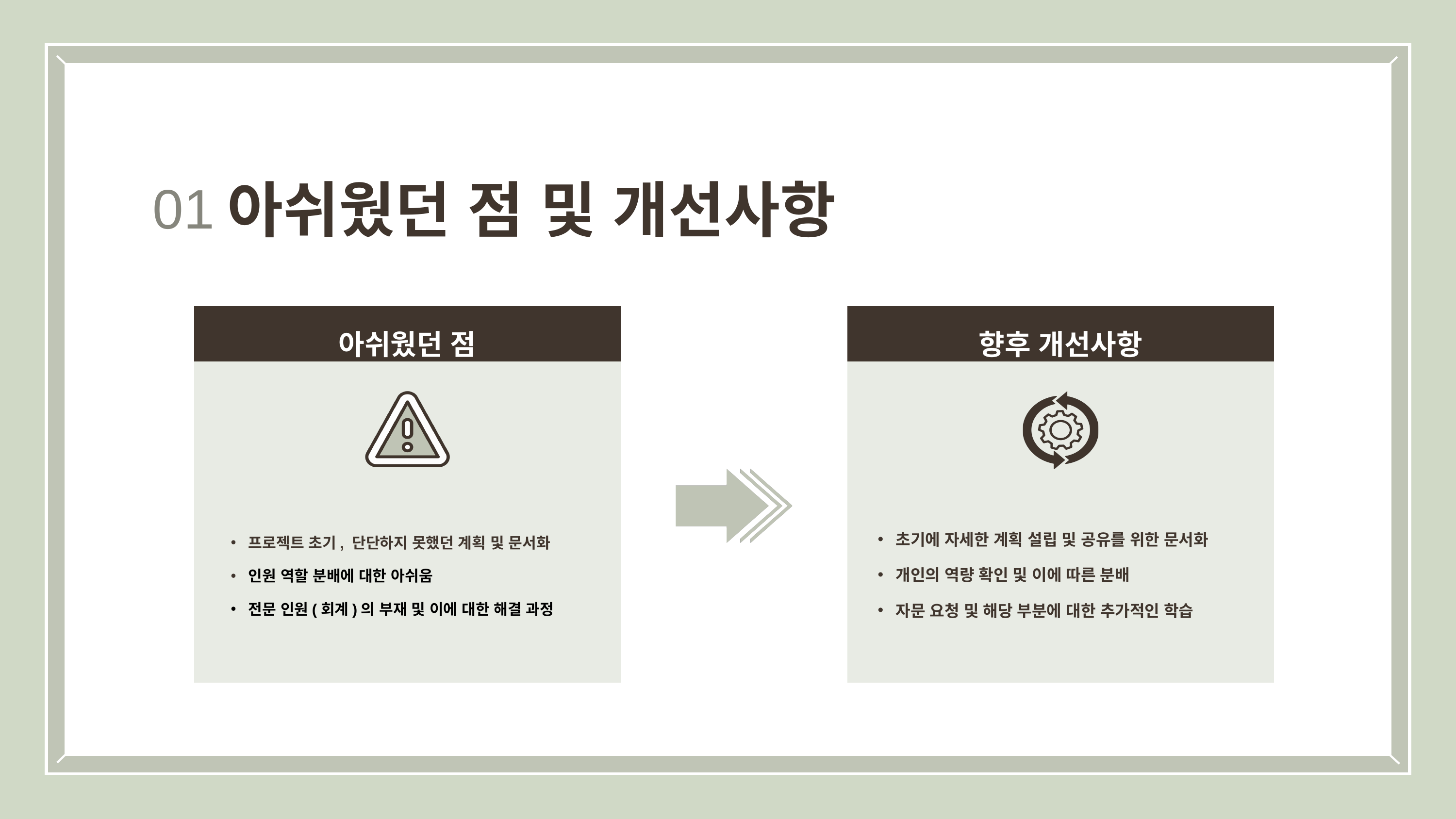

아쉬웠던 점 및 개선사항
01

아쉬웠던 점
향후 개선사항

초기에 자세한 계획 설립 및 공유를 위한 문서화
개인의 역량 확인 및 이에 따른 분배
자문 요청 및 해당 부분에 대한 추가적인 학습
프로젝트 초기, 단단하지 못했던 계획 및 문서화
인원 역할 분배에 대한 아쉬움
전문 인원(회계)의 부재 및 이에 대한 해결 과정